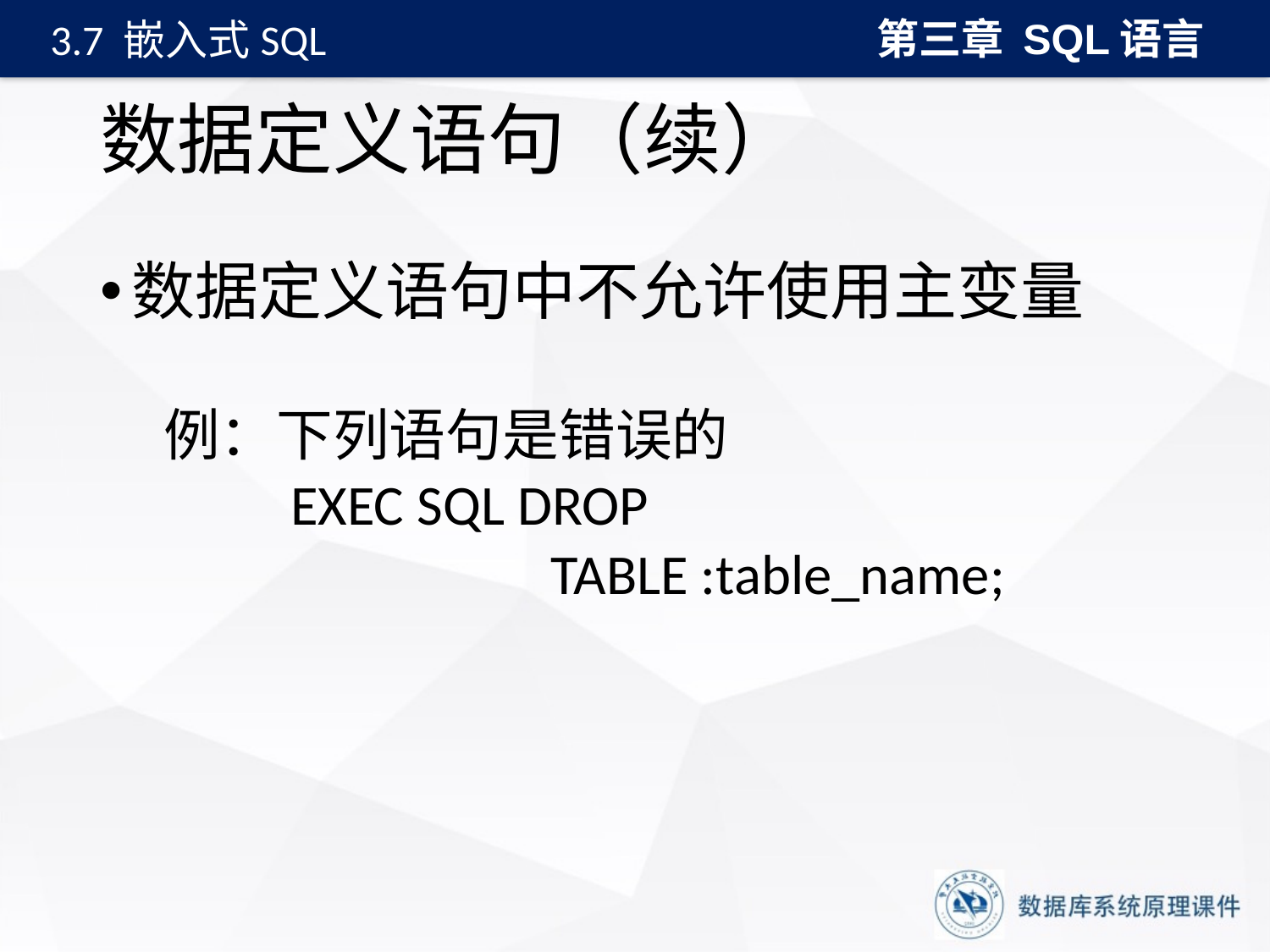

第三章 SQL语言
3.7 嵌入式SQL
# 数据定义语句（续）
数据定义语句中不允许使用主变量

例：下列语句是错误的
          EXEC SQL DROP
  			        TABLE :table_name;